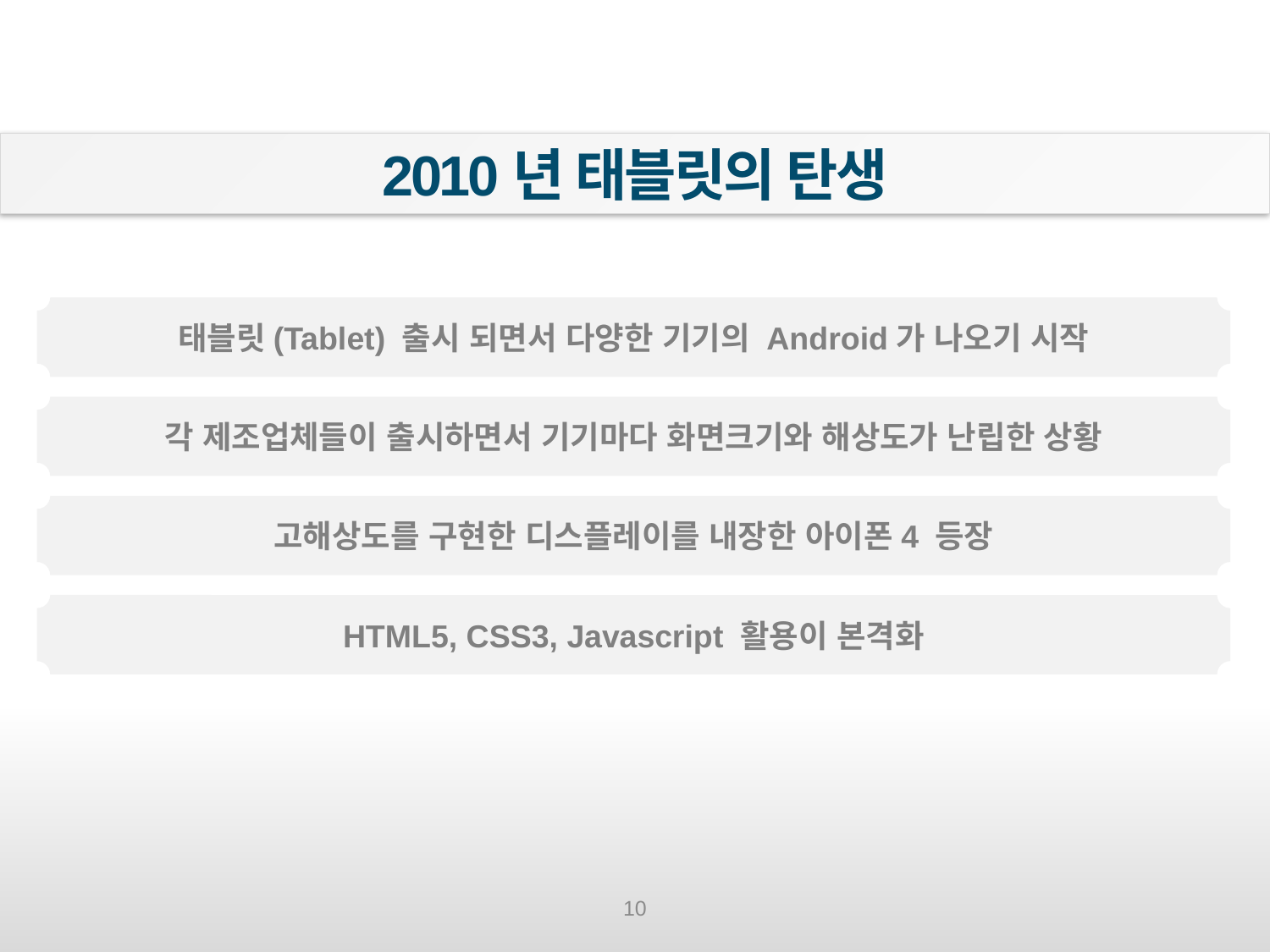

2010년 태블릿의 탄생
태블릿(Tablet) 출시 되면서 다양한 기기의 Android가 나오기 시작
각 제조업체들이 출시하면서 기기마다 화면크기와 해상도가 난립한 상황
고해상도를 구현한 디스플레이를 내장한 아이폰4 등장
HTML5, CSS3, Javascript 활용이 본격화
10